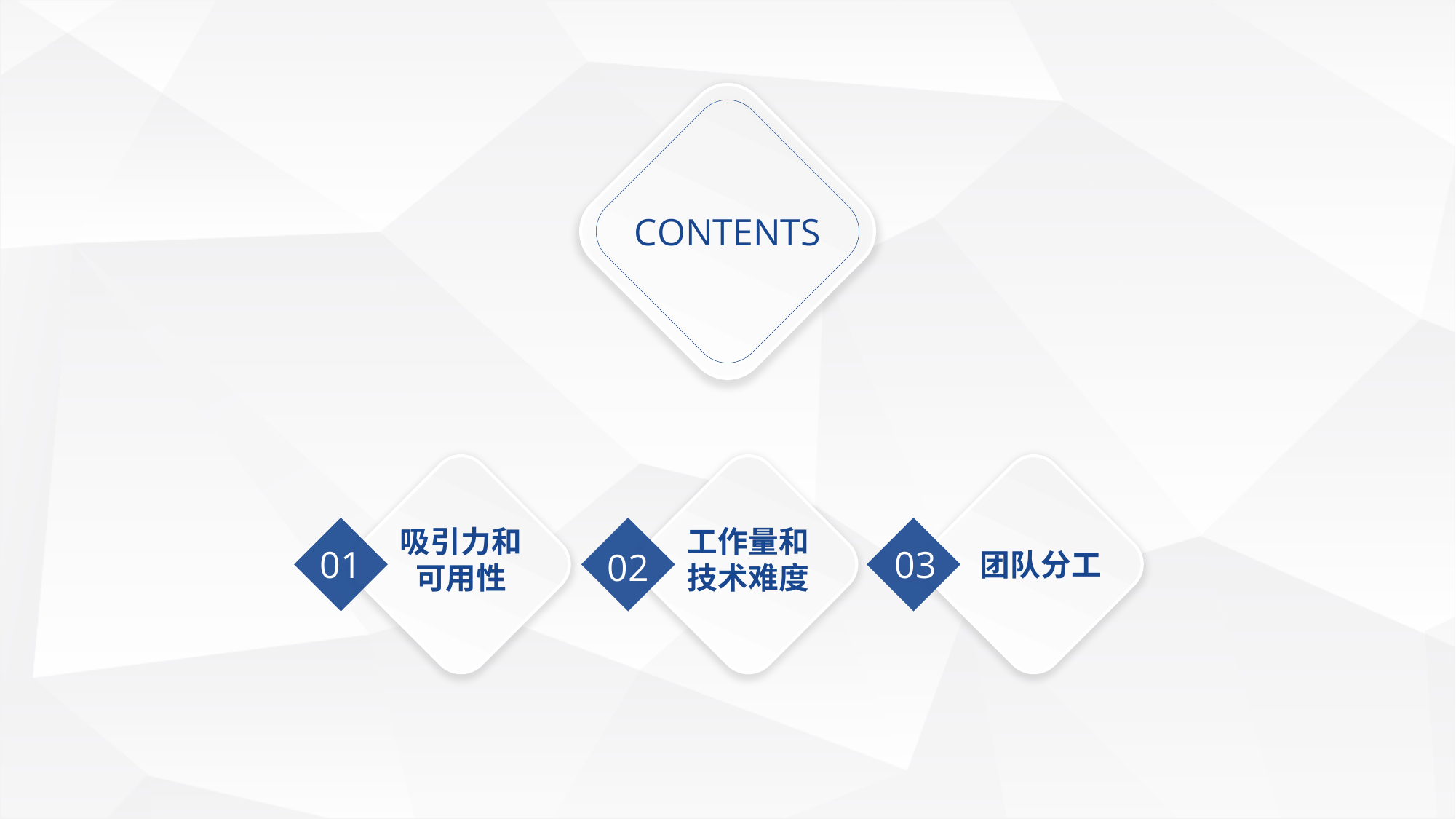

CONTENTS

吸引力和可用性
工作量和技术难度

01
03
02
团队分工